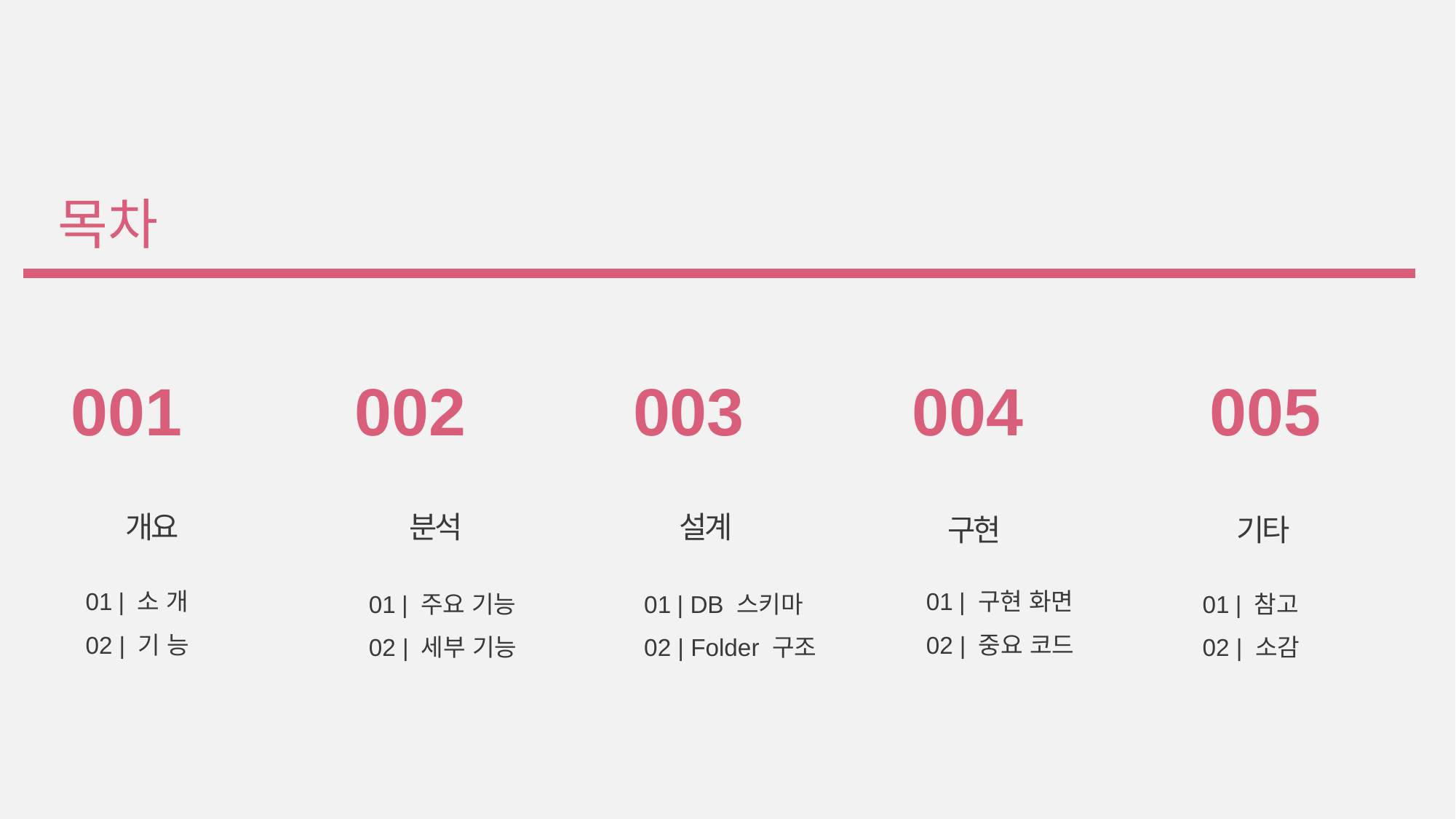

목차
001
002
003
004
005
개요
분석
설계
구현
기타
01 | 소 개
02 | 기 능
01 | 구현 화면
02 | 중요 코드
01 | 주요 기능
02 | 세부 기능
01 | DB 스키마
02 | Folder 구조
01 | 참고
02 | 소감